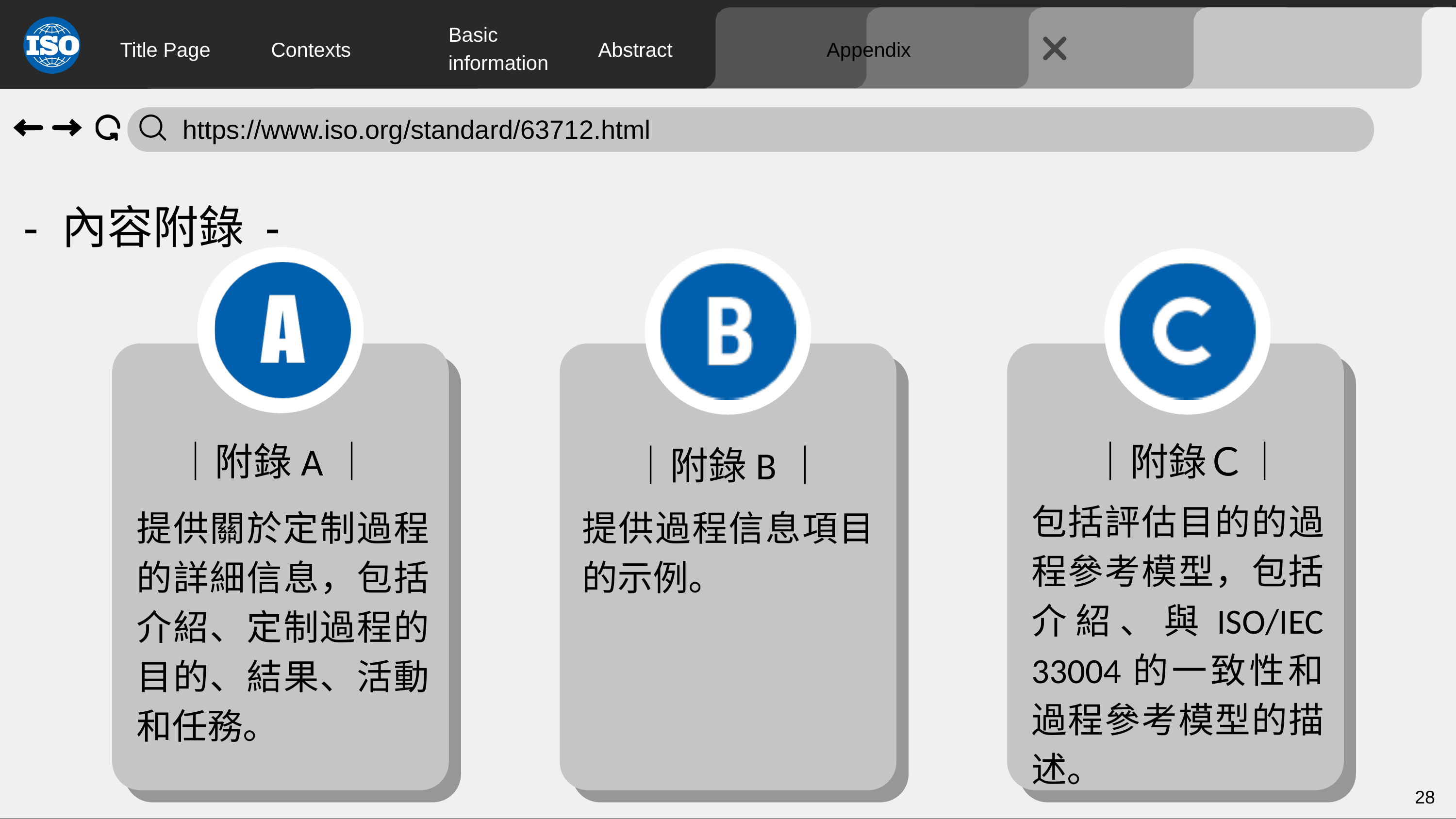

Title Page
Contexts
Abstract
Appendix

Basic
information

       https://www.iso.org/standard/63712.html

- 內容附錄 -

｜附錄A｜
｜附錄Ｃ｜
｜附錄B｜
包括評估目的的過程參考模型，包括介紹、與ISO/IEC 33004的一致性和過程參考模型的描述。
提供關於定制過程的詳細信息，包括介紹、定制過程的目的、結果、活動和任務。
提供過程信息項目的示例。
28